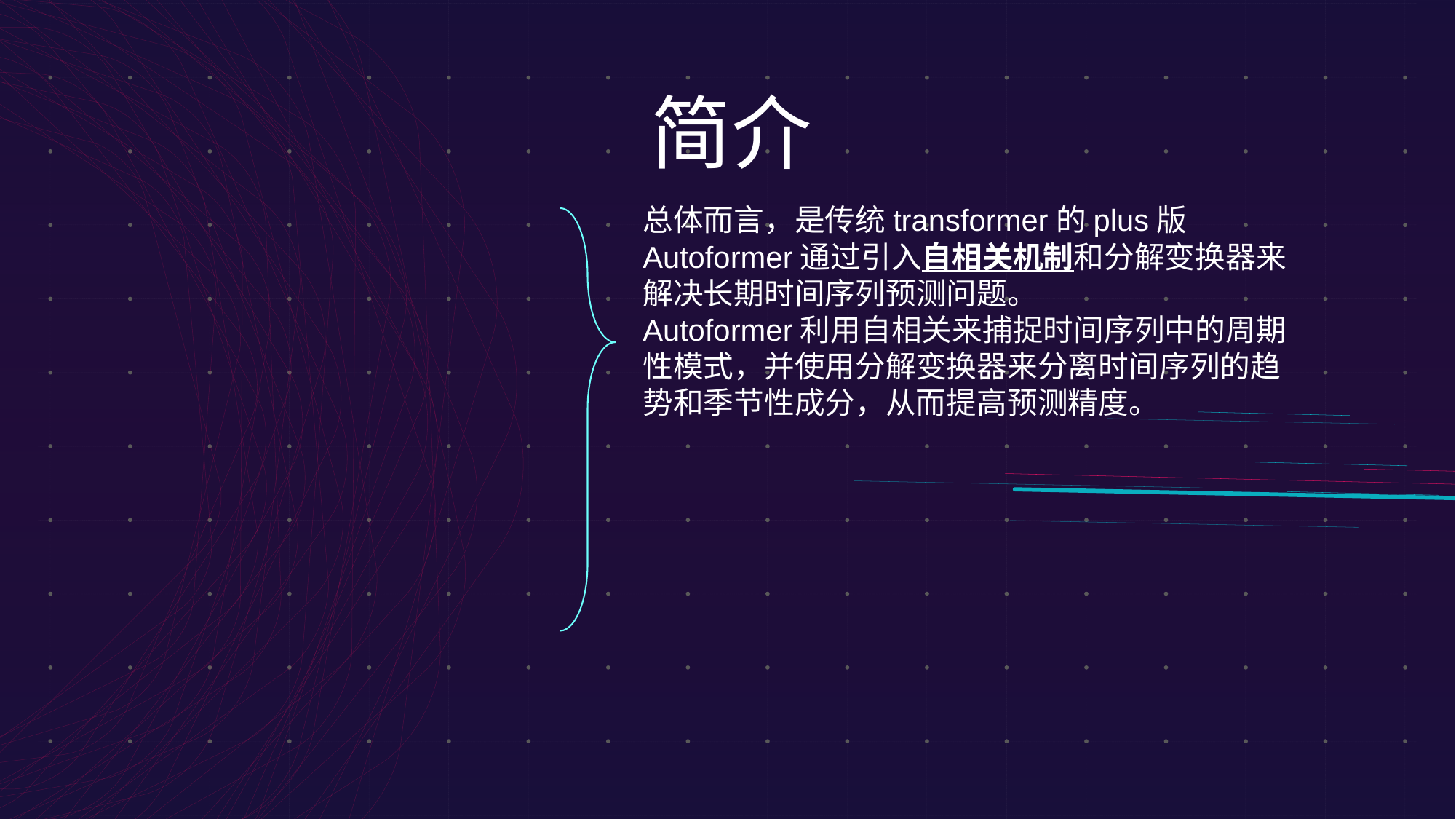

简介
总体而言，是传统transformer的plus版
Autoformer通过引入自相关机制和分解变换器来解决长期时间序列预测问题。
Autoformer利用自相关来捕捉时间序列中的周期性模式，并使用分解变换器来分离时间序列的趋势和季节性成分，从而提高预测精度。